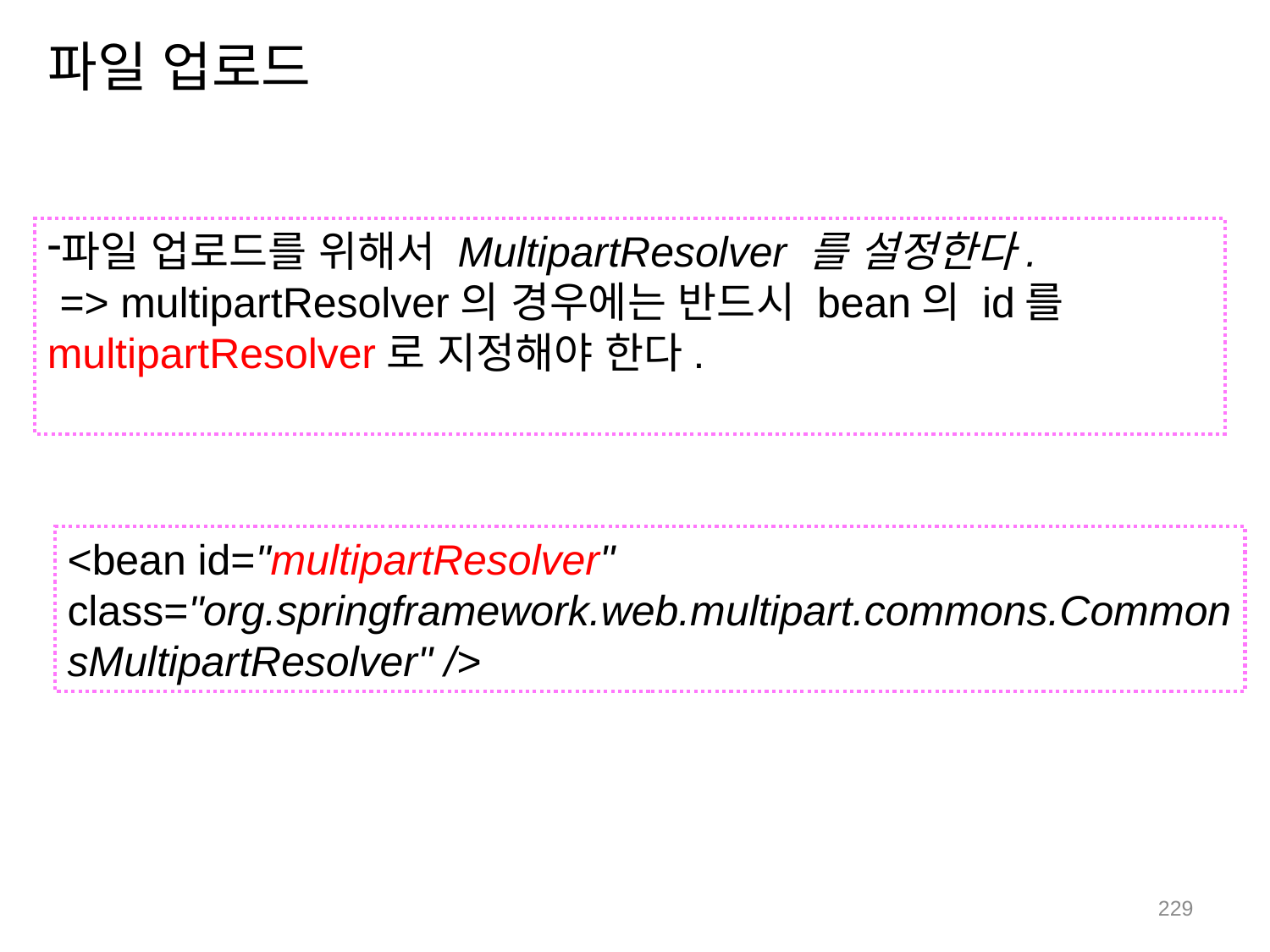

# 파일 업로드
파일 업로드를 위해서 MultipartResolver 를 설정한다.
 => multipartResolver의 경우에는 반드시 bean의 id를 multipartResolver로 지정해야 한다.

<bean id="multipartResolver"
class="org.springframework.web.multipart.commons.CommonsMultipartResolver" />
229